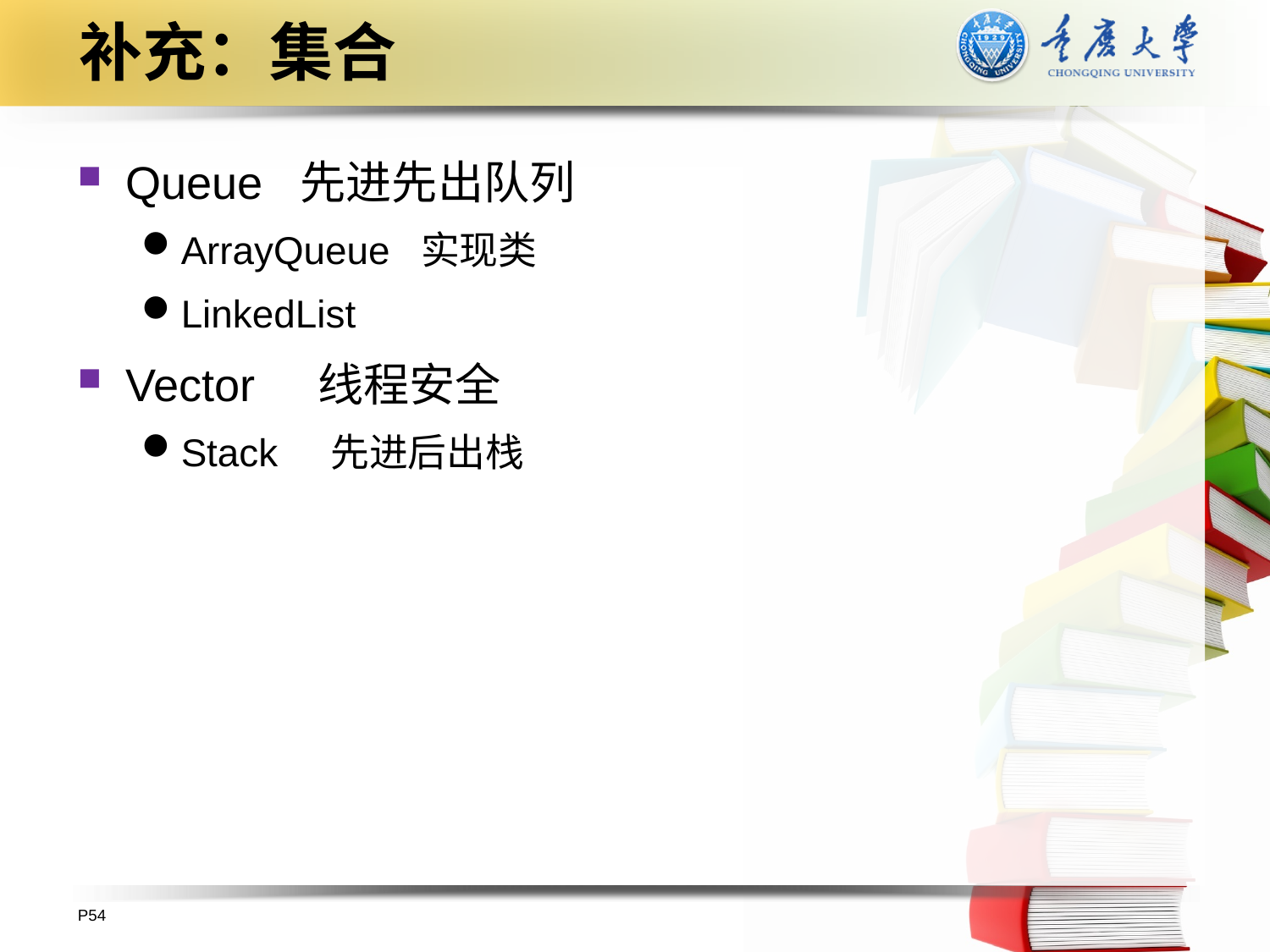

# 补充：集合
Queue  先进先出队列
ArrayQueue  实现类
LinkedList
Vector    线程安全
Stack    先进后出栈
P54